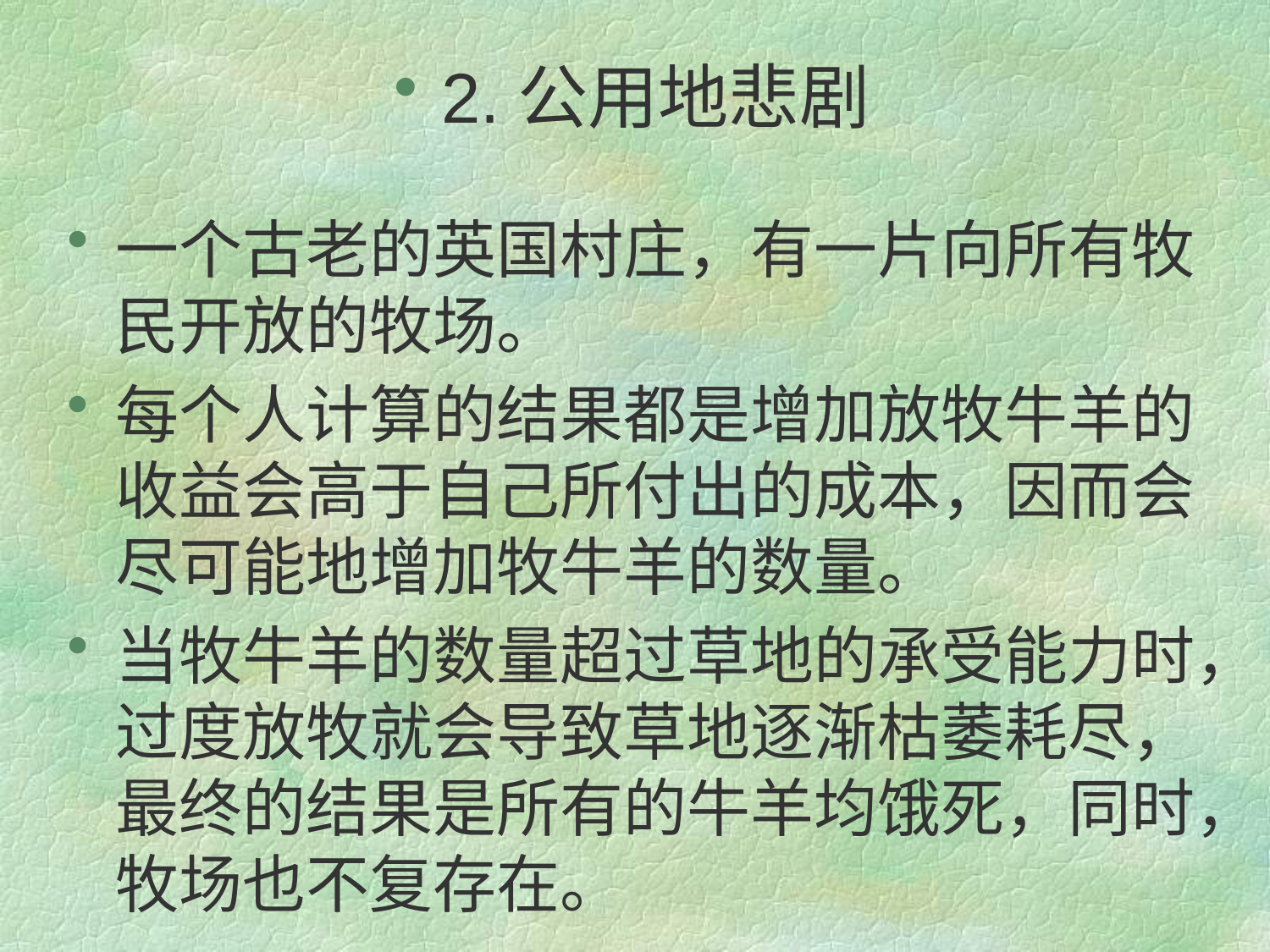

2.公用地悲剧

一个古老的英国村庄，有一片向所有牧民开放的牧场。
每个人计算的结果都是增加放牧牛羊的收益会高于自己所付出的成本，因而会尽可能地增加牧牛羊的数量。
当牧牛羊的数量超过草地的承受能力时，过度放牧就会导致草地逐渐枯萎耗尽，最终的结果是所有的牛羊均饿死，同时，牧场也不复存在。